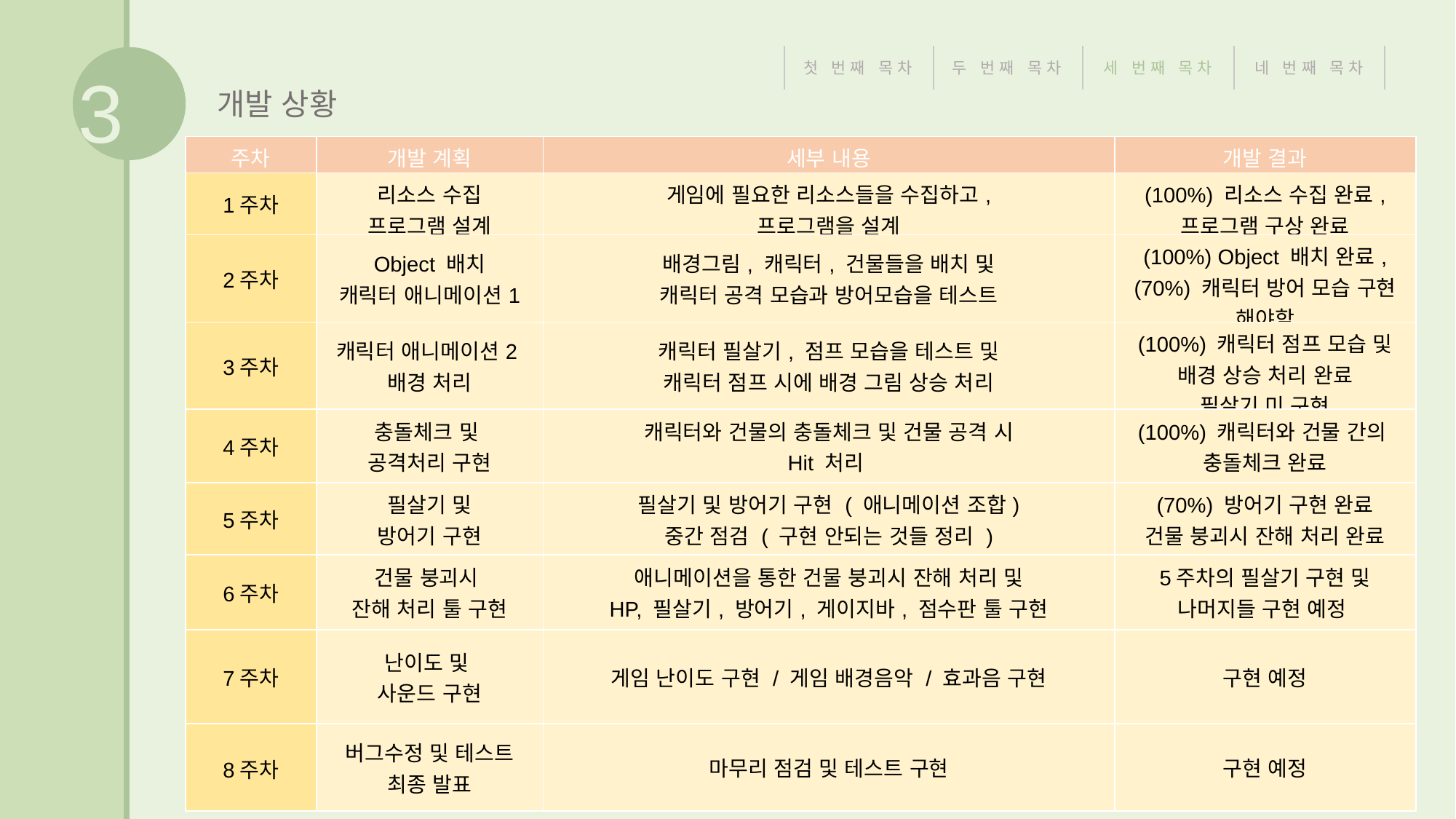

3
첫 번째 목차
두 번째 목차
세 번째 목차
네 번째 목차
개발 상황
| 주차 | 개발 계획 | 세부 내용 | 개발 결과 |
| --- | --- | --- | --- |
| 1주차 | 리소스 수집 프로그램 설계 | 게임에 필요한 리소스들을 수집하고, 프로그램을 설계 | (100%) 리소스 수집 완료, 프로그램 구상 완료 |
| 2주차 | Object 배치 캐릭터 애니메이션1 | 배경그림, 캐릭터, 건물들을 배치 및 캐릭터 공격 모습과 방어모습을 테스트 | (100%) Object 배치 완료, (70%) 캐릭터 방어 모습 구현 해야함 |
| 3주차 | 캐릭터 애니메이션2 배경 처리 | 캐릭터 필살기, 점프 모습을 테스트 및 캐릭터 점프 시에 배경 그림 상승 처리 | (100%) 캐릭터 점프 모습 및 배경 상승 처리 완료 필살기 미 구현 |
| 4주차 | 충돌체크 및 공격처리 구현 | 캐릭터와 건물의 충돌체크 및 건물 공격 시 Hit 처리 | (100%) 캐릭터와 건물 간의 충돌체크 완료 |
| 5주차 | 필살기 및 방어기 구현 | 필살기 및 방어기 구현 ( 애니메이션 조합) 중간 점검 ( 구현 안되는 것들 정리 ) | (70%) 방어기 구현 완료 건물 붕괴시 잔해 처리 완료 |
| 6주차 | 건물 붕괴시 잔해 처리 툴 구현 | 애니메이션을 통한 건물 붕괴시 잔해 처리 및 HP, 필살기, 방어기, 게이지바, 점수판 툴 구현 | 5주차의 필살기 구현 및 나머지들 구현 예정 |
| 7주차 | 난이도 및 사운드 구현 | 게임 난이도 구현 / 게임 배경음악 / 효과음 구현 | 구현 예정 |
| 8주차 | 버그수정 및 테스트 최종 발표 | 마무리 점검 및 테스트 구현 | 구현 예정 |